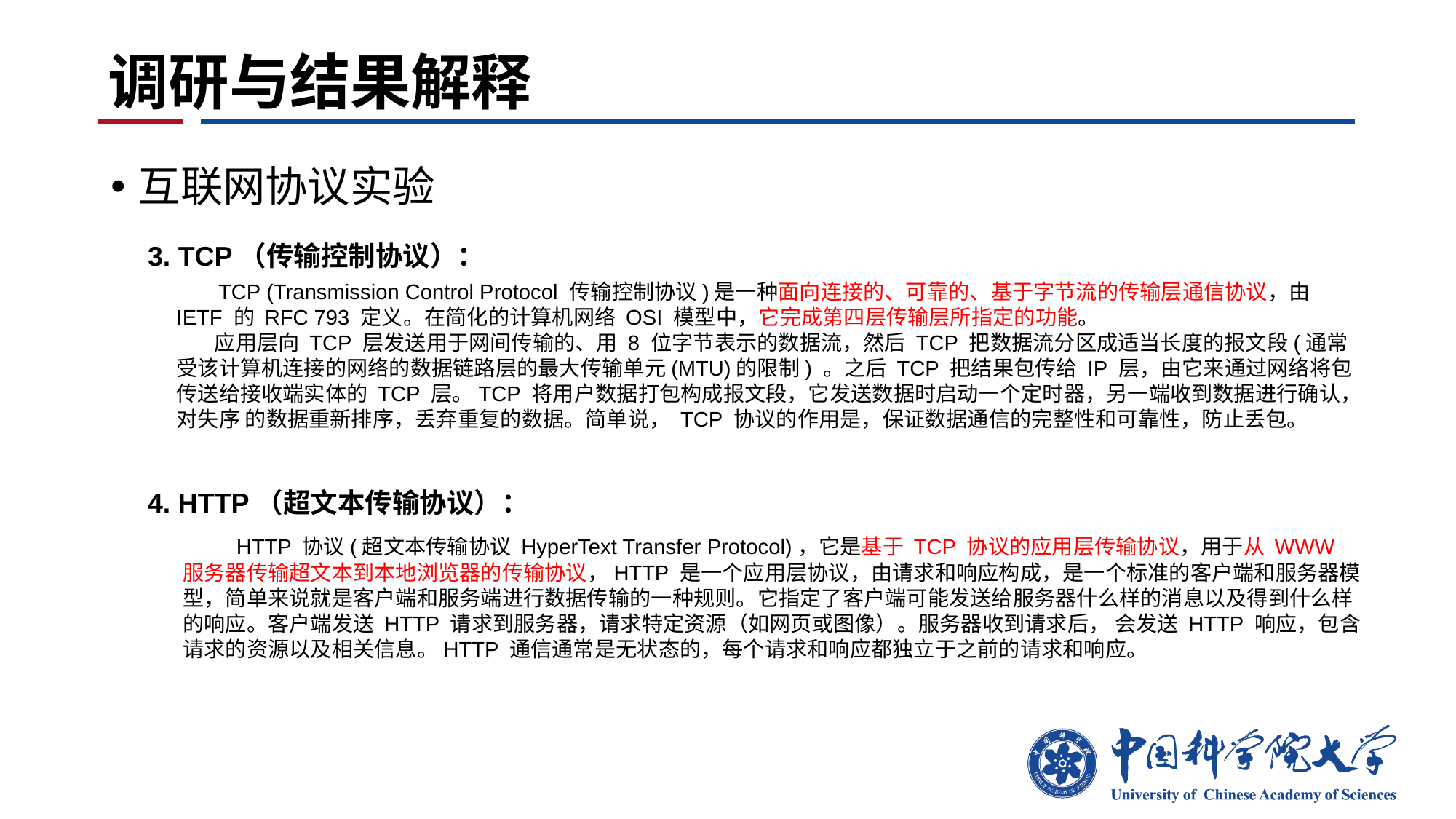

# 调研与结果解释
互联网协议实验

3. TCP（传输控制协议）：
       TCP (Transmission Control Protocol 传输控制协议)是一种面向连接的、可靠的、基于字节流的传输层通信协议，由 IETF 的 RFC 793 定义。在简化的计算机网络 OSI 模型中，它完成第四层传输层所指定的功能。
       应用层向 TCP 层发送用于网间传输的、用 8 位字节表示的数据流，然后 TCP 把数据流分区成适当长度的报文段(通常受该计算机连接的网络的数据链路层的最大传输单元(MTU)的限制) 。之后 TCP 把结果包传给 IP 层，由它来通过网络将包传送给接收端实体的 TCP 层。TCP 将用户数据打包构成报文段，它发送数据时启动一个定时器，另一端收到数据进行确认，对失序 的数据重新排序，丢弃重复的数据。简单说， TCP 协议的作用是，保证数据通信的完整性和可靠性，防止丢包。
4. HTTP（超文本传输协议）：
       HTTP 协议(超文本传输协议 HyperText Transfer Protocol)，它是基于 TCP 协议的应用层传输协议，用于从 WWW 服务器传输超文本到本地浏览器的传输协议，HTTP 是一个应用层协议，由请求和响应构成，是一个标准的客户端和服务器模型，简单来说就是客户端和服务端进行数据传输的一种规则。它指定了客户端可能发送给服务器什么样的消息以及得到什么样的响应。客户端发送 HTTP 请求到服务器，请求特定资源（如网页或图像）。服务器收到请求后， 会发送 HTTP 响应，包含请求的资源以及相关信息。HTTP 通信通常是无状态的，每个请求和响应都独立于之前的请求和响应。